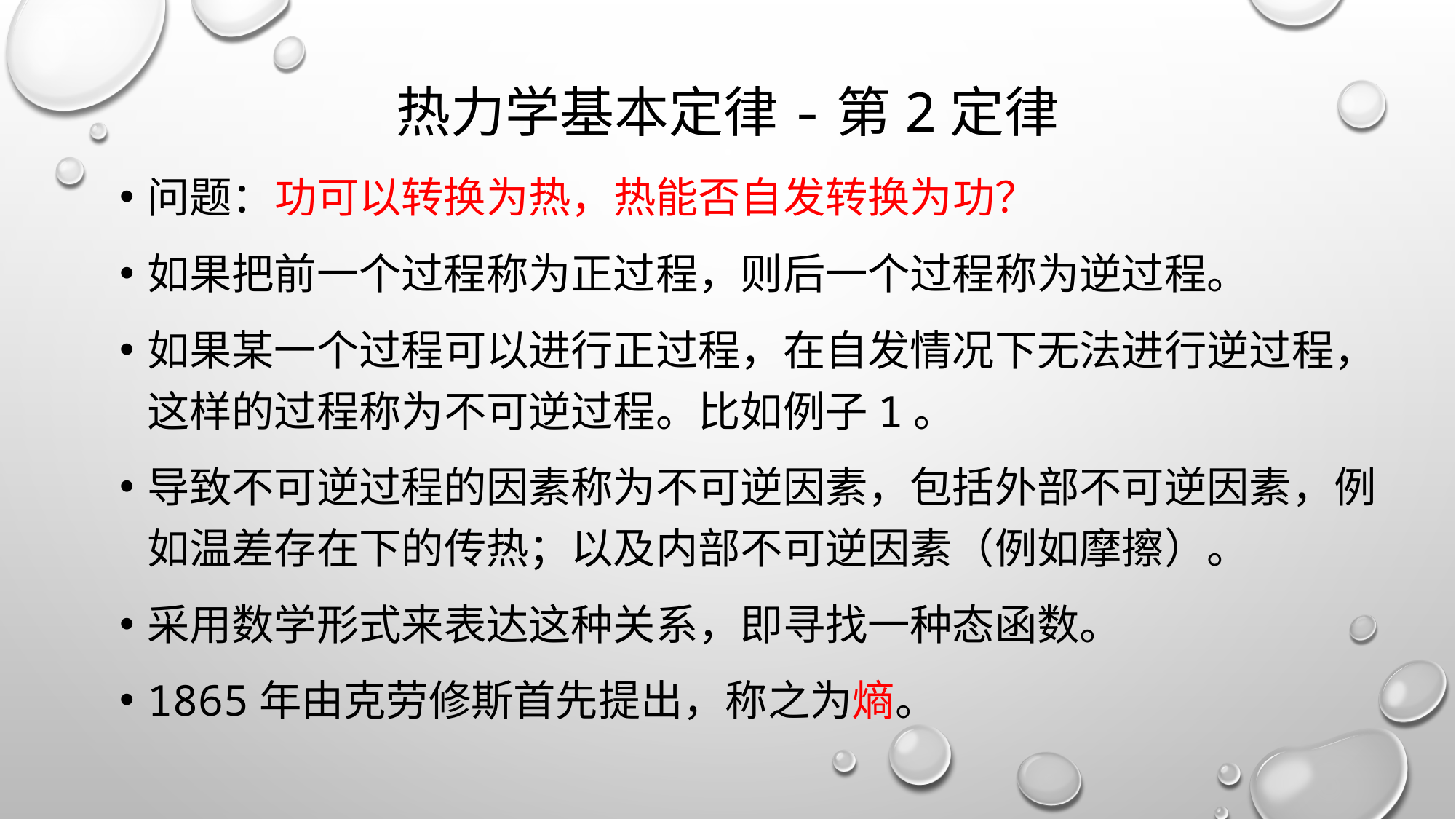

# 热力学基本定律-第2定律
问题：功可以转换为热，热能否自发转换为功？
如果把前一个过程称为正过程，则后一个过程称为逆过程。
如果某一个过程可以进行正过程，在自发情况下无法进行逆过程，这样的过程称为不可逆过程。比如例子1。
导致不可逆过程的因素称为不可逆因素，包括外部不可逆因素，例如温差存在下的传热；以及内部不可逆因素（例如摩擦）。
采用数学形式来表达这种关系，即寻找一种态函数。
1865年由克劳修斯首先提出，称之为熵。